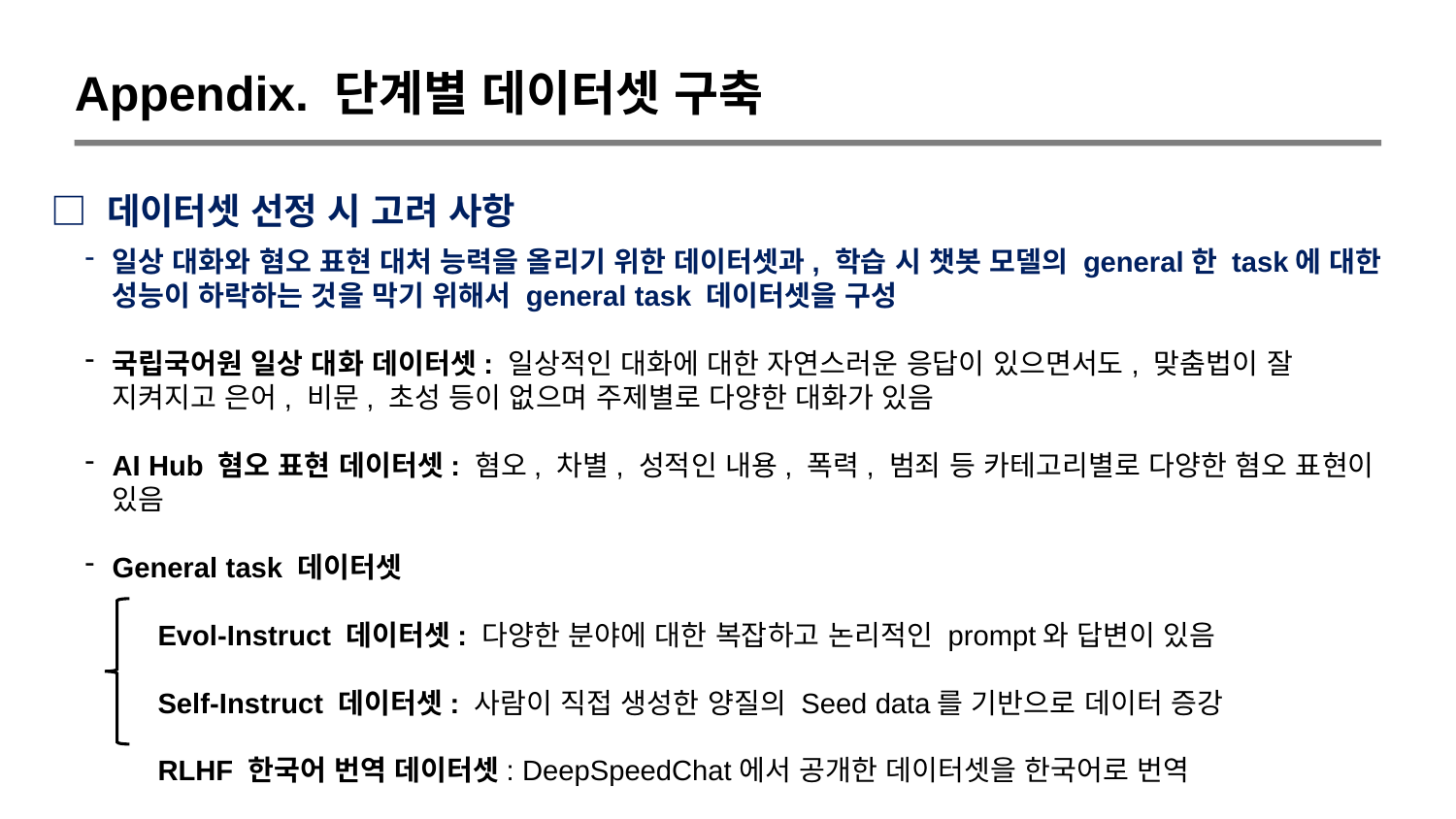

Appendix. 단계별 데이터셋 구축
□ 데이터셋 선정 시 고려 사항
일상 대화와 혐오 표현 대처 능력을 올리기 위한 데이터셋과, 학습 시 챗봇 모델의 general한 task에 대한 성능이 하락하는 것을 막기 위해서 general task 데이터셋을 구성

국립국어원 일상 대화 데이터셋: 일상적인 대화에 대한 자연스러운 응답이 있으면서도, 맞춤법이 잘 지켜지고 은어, 비문, 초성 등이 없으며 주제별로 다양한 대화가 있음

AI Hub 혐오 표현 데이터셋: 혐오, 차별, 성적인 내용, 폭력, 범죄 등 카테고리별로 다양한 혐오 표현이 있음

General task 데이터셋

Evol-Instruct 데이터셋: 다양한 분야에 대한 복잡하고 논리적인 prompt와 답변이 있음

Self-Instruct 데이터셋: 사람이 직접 생성한 양질의 Seed data를 기반으로 데이터 증강

RLHF 한국어 번역 데이터셋: DeepSpeedChat에서 공개한 데이터셋을 한국어로 번역